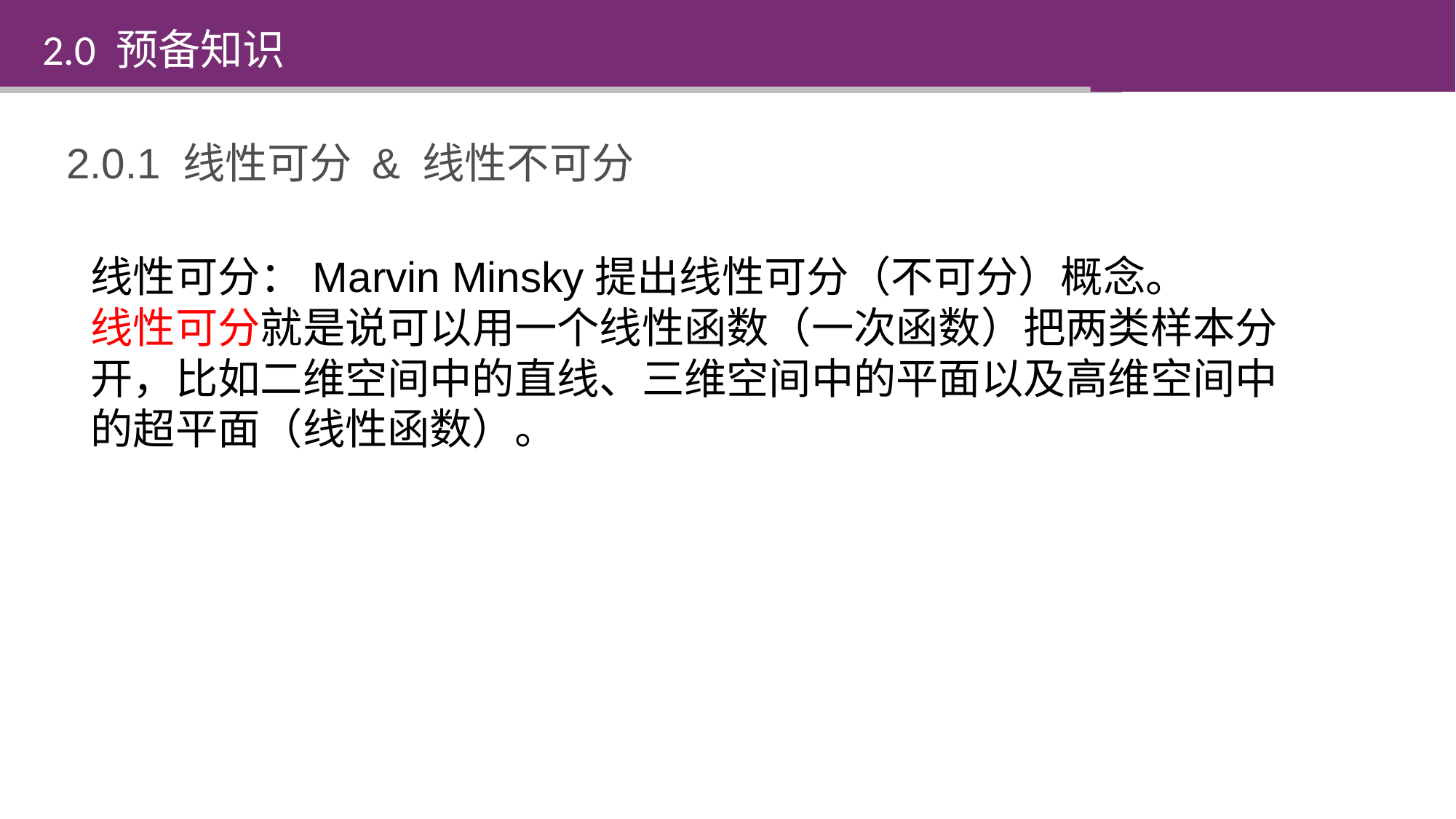

2.0 预备知识

2.0.1 线性可分 & 线性不可分
线性可分：Marvin Minsky提出线性可分（不可分）概念。
线性可分就是说可以用一个线性函数（一次函数）把两类样本分开，比如二维空间中的直线、三维空间中的平面以及高维空间中的超平面（线性函数）。